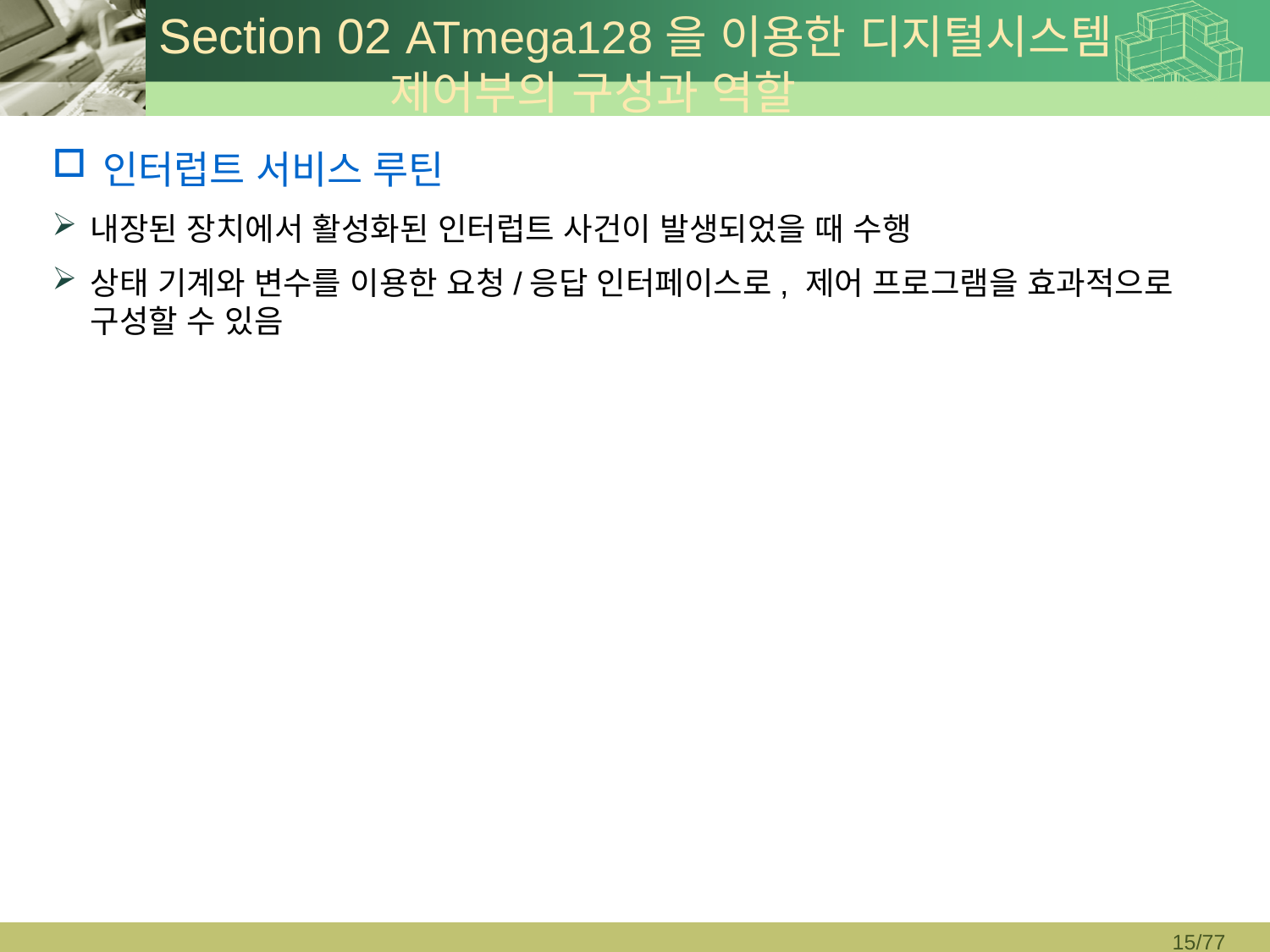

# Section 02 ATmega128을 이용한 디지털시스템 제어부의 구성과 역할
인터럽트 서비스 루틴
내장된 장치에서 활성화된 인터럽트 사건이 발생되었을 때 수행
상태 기계와 변수를 이용한 요청/응답 인터페이스로, 제어 프로그램을 효과적으로 구성할 수 있음